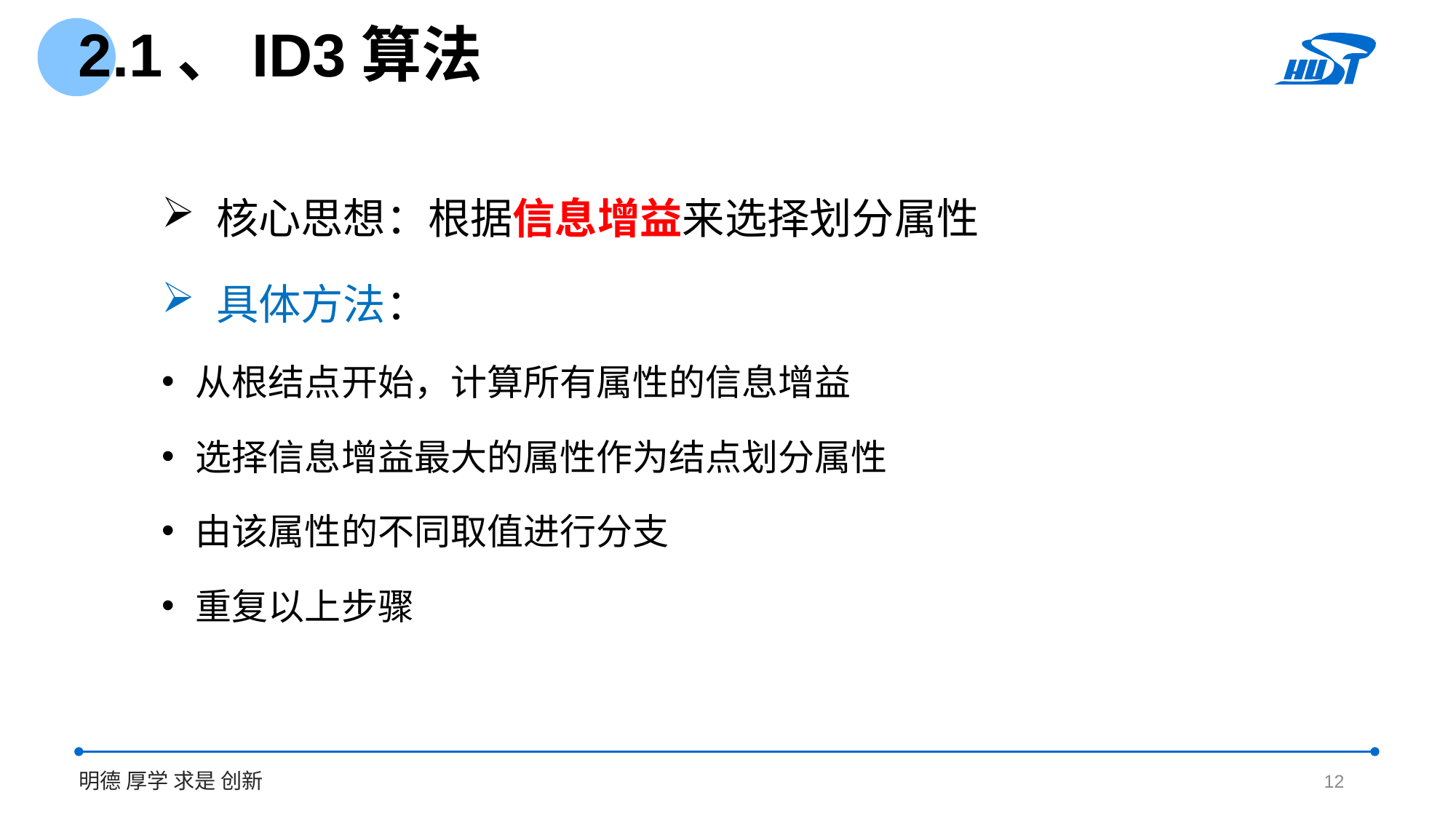

2.1、ID3算法
核心思想：根据信息增益来选择划分属性
具体方法：
从根结点开始，计算所有属性的信息增益
选择信息增益最大的属性作为结点划分属性
由该属性的不同取值进行分支
重复以上步骤
12